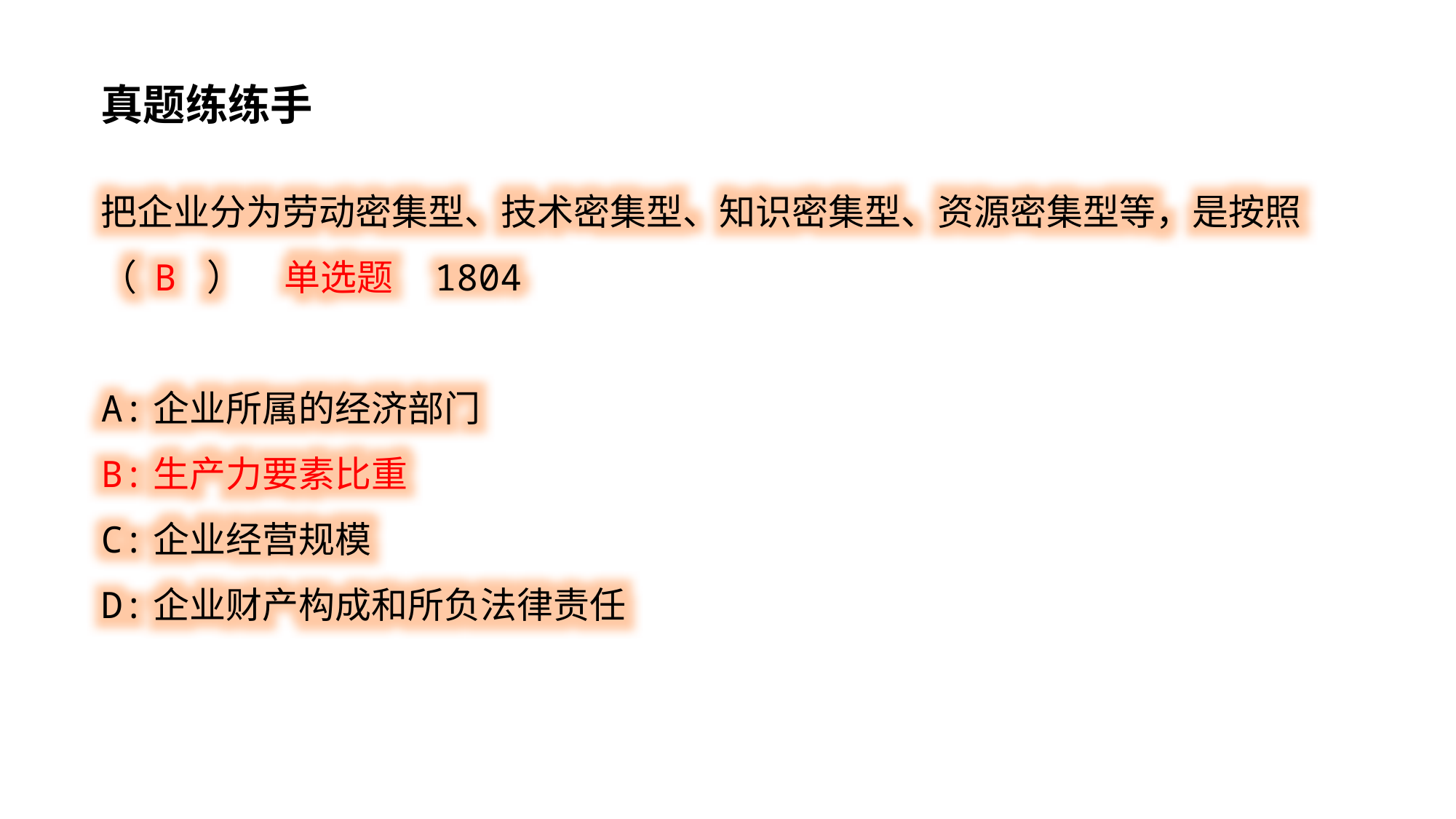

真题练练手
把企业分为劳动密集型、技术密集型、知识密集型、资源密集型等，是按照（ B ）     单选题    1804

A:企业所属的经济部门
B:生产力要素比重
C:企业经营规模
D:企业财产构成和所负法律责任